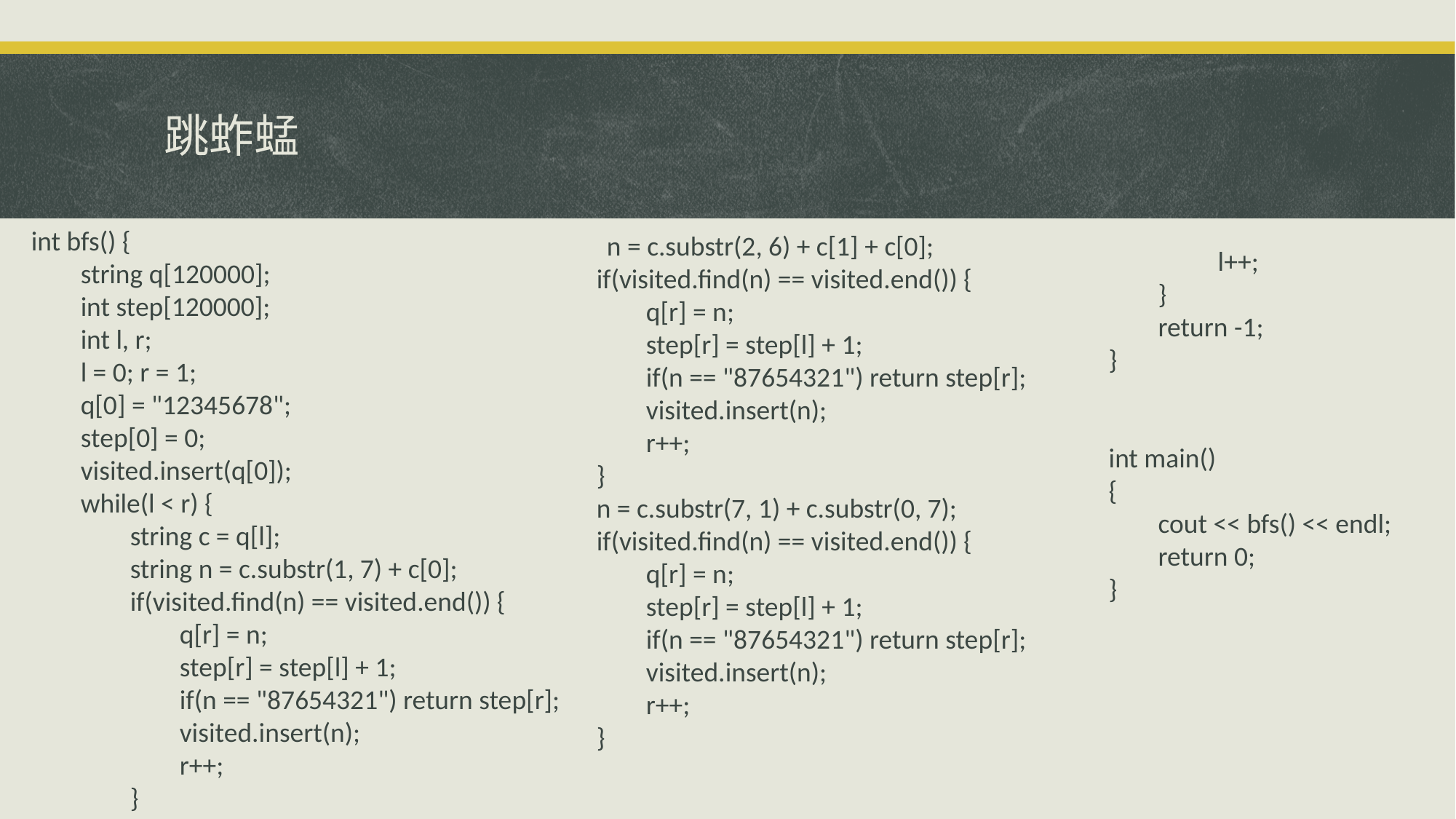

# 跳蚱蜢
int bfs() {
        string q[120000];
        int step[120000];
        int l, r;
        l = 0; r = 1;
        q[0] = "12345678";
        step[0] = 0;
        visited.insert(q[0]);
        while(l < r) {
                string c = q[l];
                string n = c.substr(1, 7) + c[0];
                if(visited.find(n) == visited.end()) {
                        q[r] = n;
                        step[r] = step[l] + 1;
                        if(n == "87654321") return step[r];
                        visited.insert(n);
                        r++;
                }

 	n = c.substr(2, 6) + c[1] + c[0];
                if(visited.find(n) == visited.end()) {
                        q[r] = n;
                        step[r] = step[l] + 1;
                        if(n == "87654321") return step[r];
                        visited.insert(n);
                        r++;
                }
                n = c.substr(7, 1) + c.substr(0, 7);
                if(visited.find(n) == visited.end()) {
                        q[r] = n;
                        step[r] = step[l] + 1;
                        if(n == "87654321") return step[r];
                        visited.insert(n);
                        r++;
                }
 	l++;
        }
        return -1;
}

int main()
{
        cout << bfs() << endl;
        return 0;
}